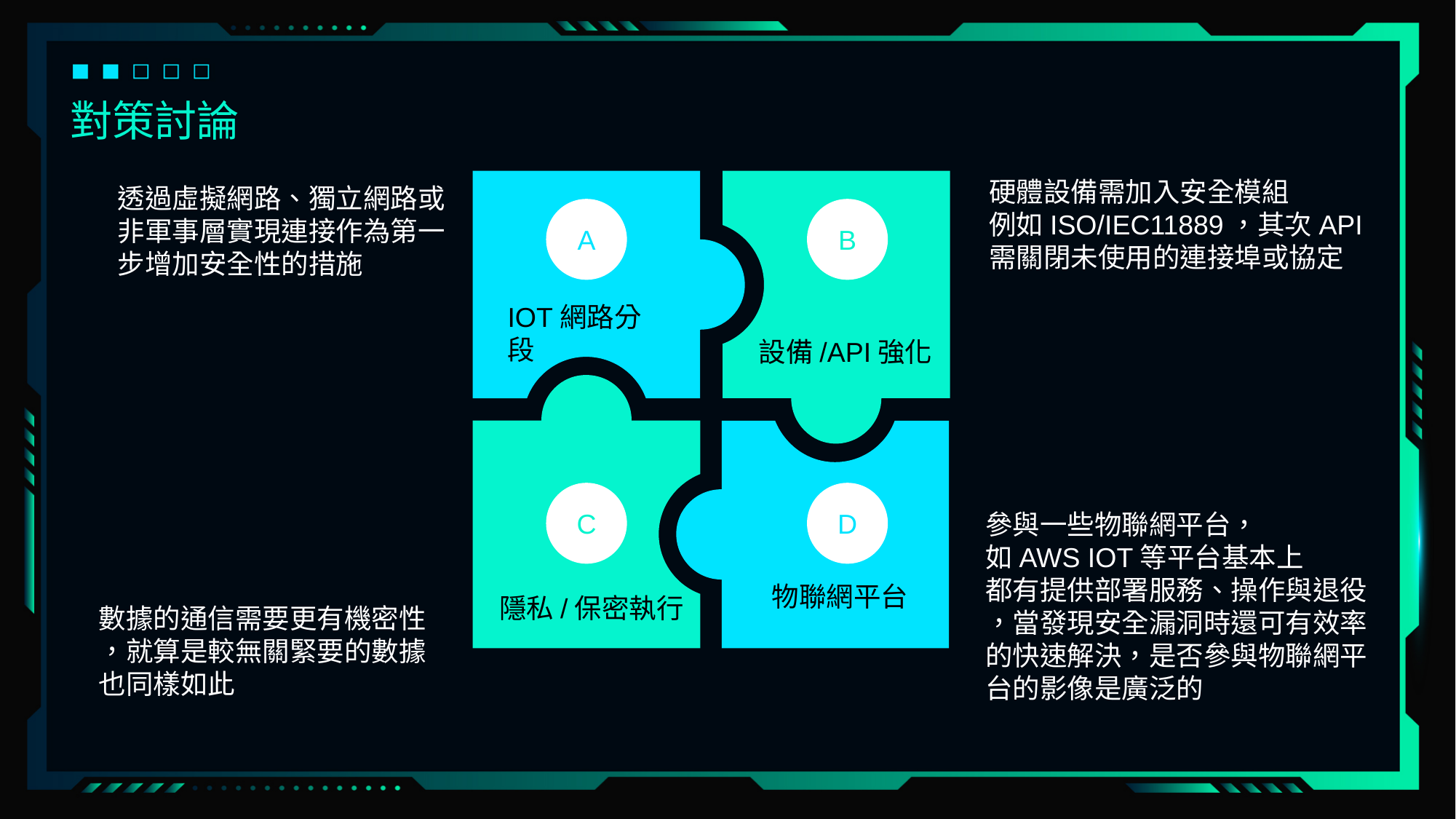

對策討論
硬體設備需加入安全模組
例如ISO/IEC11889，其次API
需關閉未使用的連接埠或協定

A
B
IOT網路分段
設備/API強化

C
D
物聯網平台
隱私/保密執行
透過虛擬網路、獨立網路或
非軍事層實現連接作為第一
步增加安全性的措施
參與一些物聯網平台，
如AWS IOT等平台基本上
都有提供部署服務、操作與退役
，當發現安全漏洞時還可有效率
的快速解決，是否參與物聯網平
台的影像是廣泛的
數據的通信需要更有機密性
，就算是較無關緊要的數據
也同樣如此